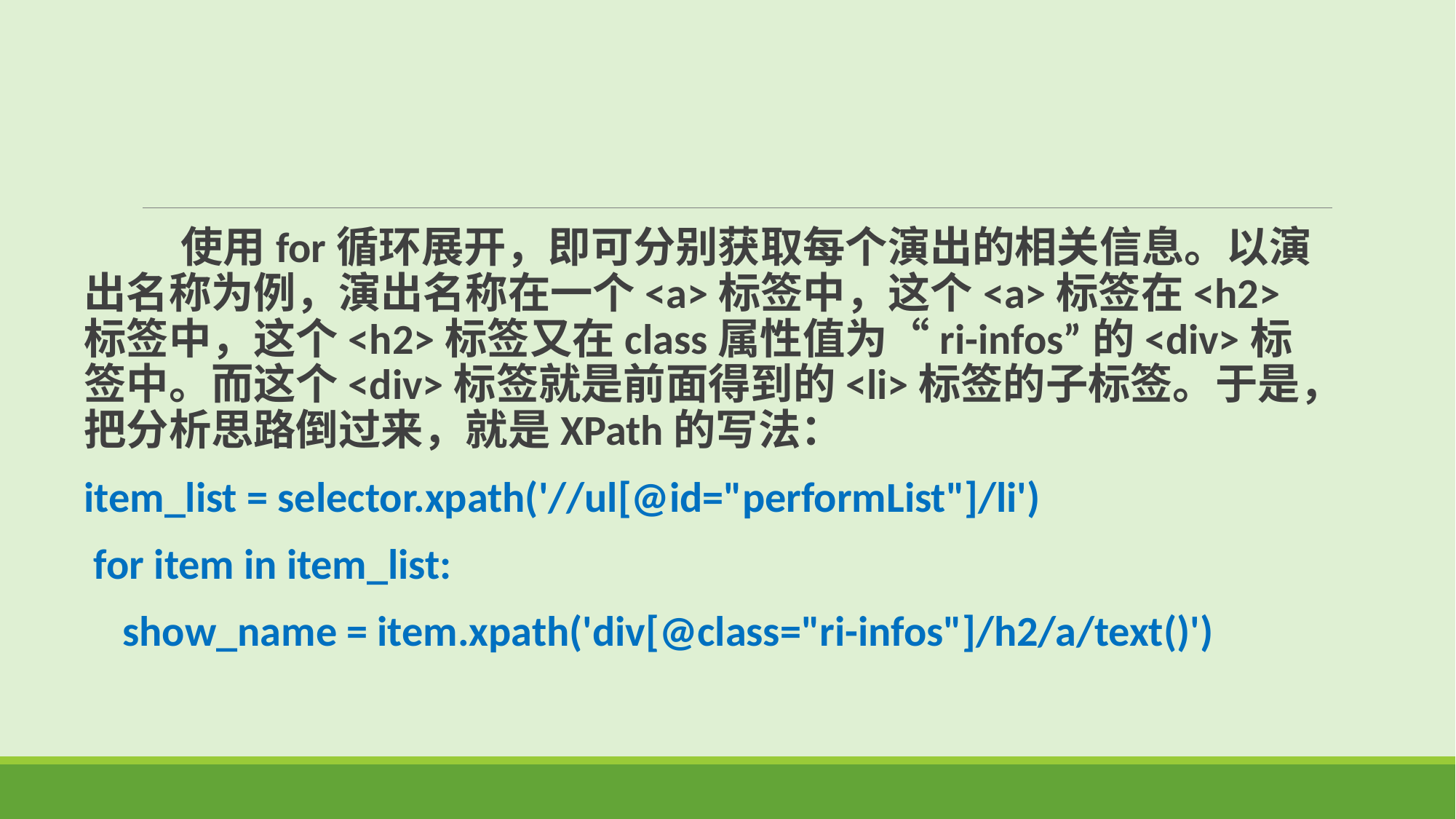

使用for循环展开，即可分别获取每个演出的相关信息。以演出名称为例，演出名称在一个<a>标签中，这个<a>标签在<h2>标签中，这个<h2>标签又在class属性值为“ri-infos”的<div>标签中。而这个<div>标签就是前面得到的<li>标签的子标签。于是，把分析思路倒过来，就是XPath的写法：
item_list = selector.xpath('//ul[@id="performList"]/li')
 for item in item_list:
    show_name = item.xpath('div[@class="ri-infos"]/h2/a/text()')